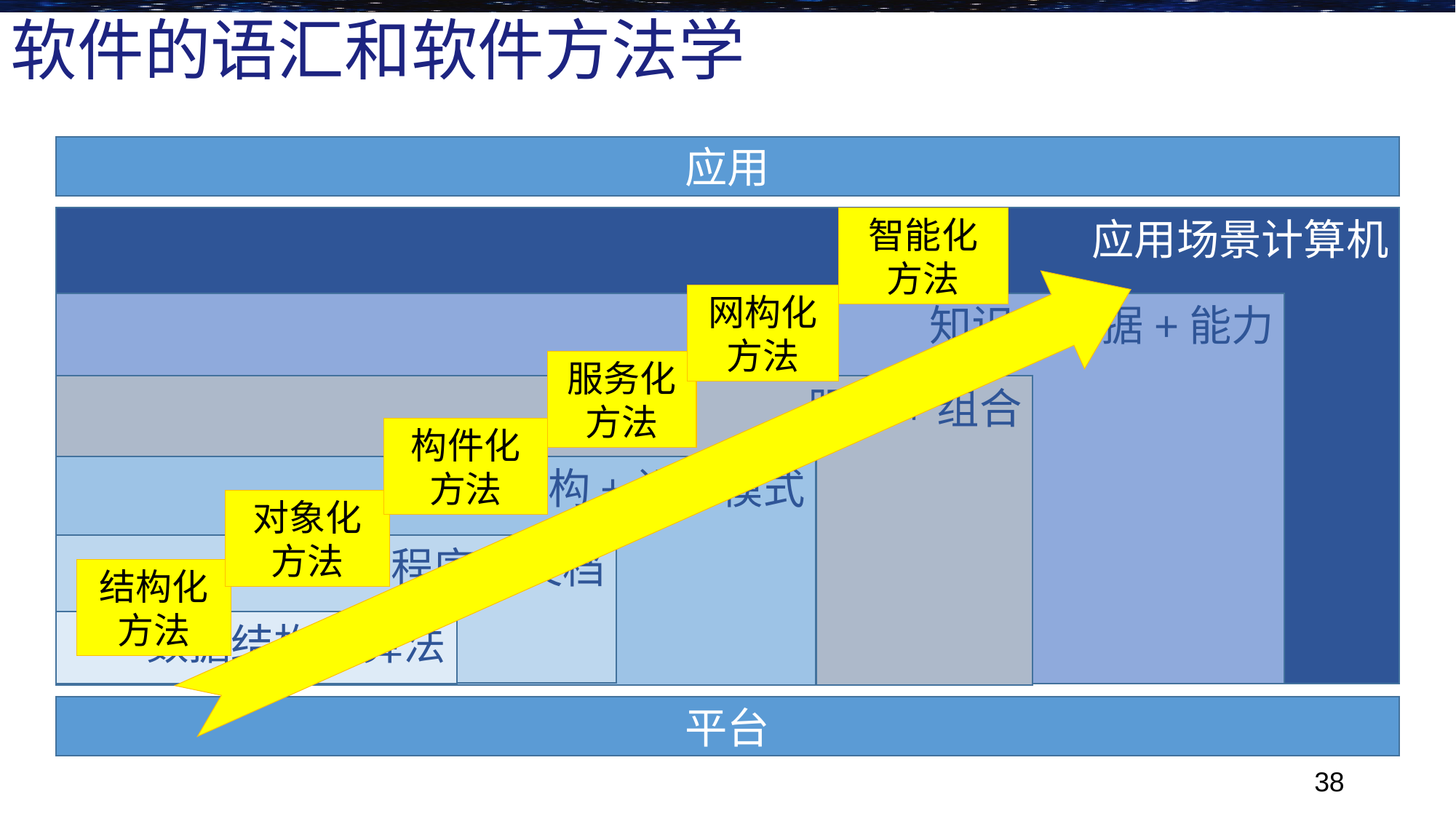

# 软件的语汇和软件方法学
应用
应用场景计算机
智能化
方法
网构化
方法
知识+数据+能力
服务化
方法
服务+组合
构件化
方法

体系结构+设计模式
对象化
方法
程序+文档
结构化
方法
数据结构+算法
平台
38